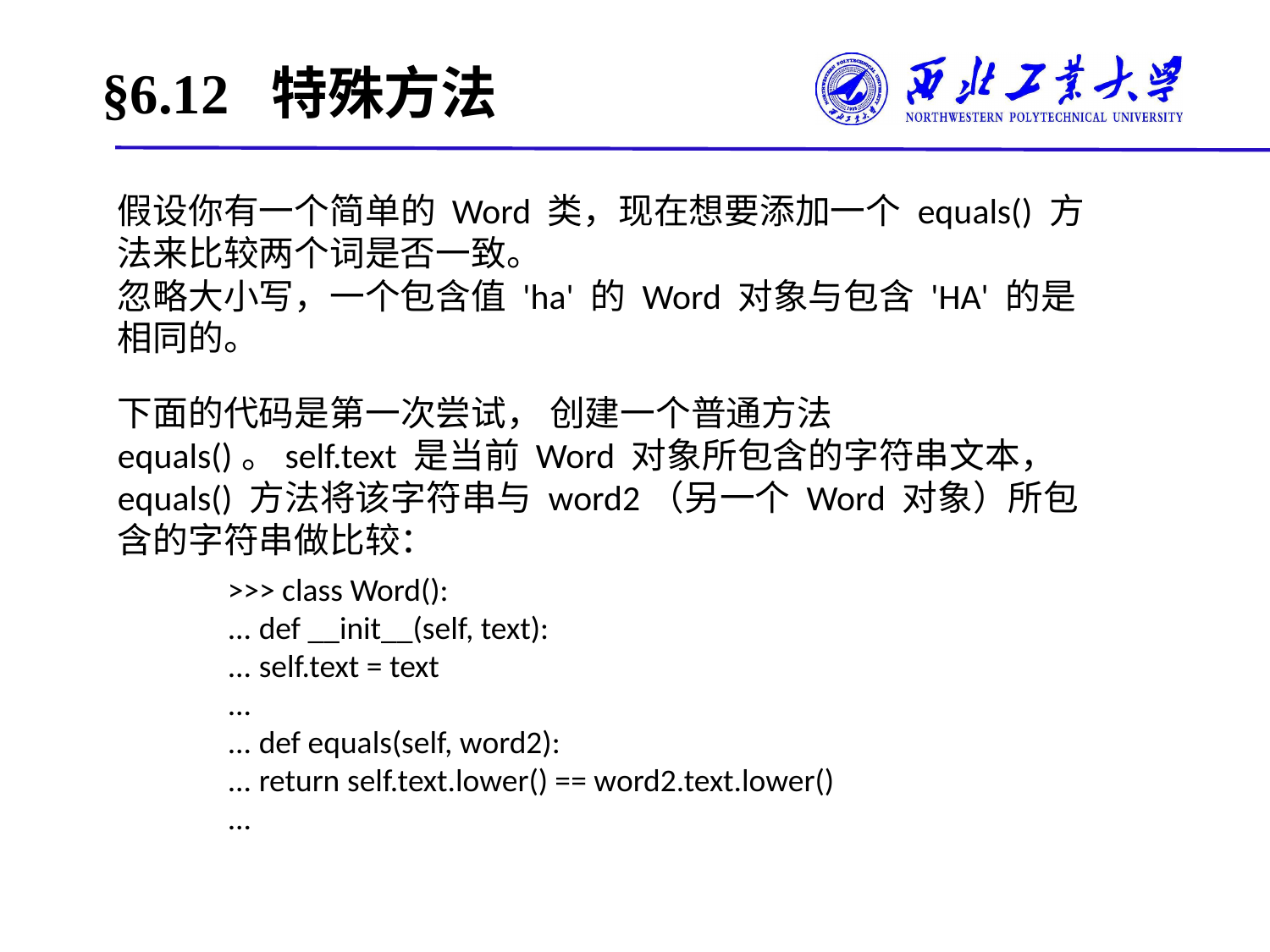

# §6.12  特殊方法
假设你有一个简单的 Word 类，现在想要添加一个 equals() 方法来比较两个词是否一致。
忽略大小写，一个包含值 'ha' 的 Word 对象与包含 'HA' 的是相同的。
下面的代码是第一次尝试， 创建一个普通方法 equals()。self.text 是当前 Word 对象所包含的字符串文本， equals() 方法将该字符串与 word2（另一个 Word 对象）所包含的字符串做比较：
>>> class Word():
... def __init__(self, text):
... self.text = text
...
... def equals(self, word2):
... return self.text.lower() == word2.text.lower()
...